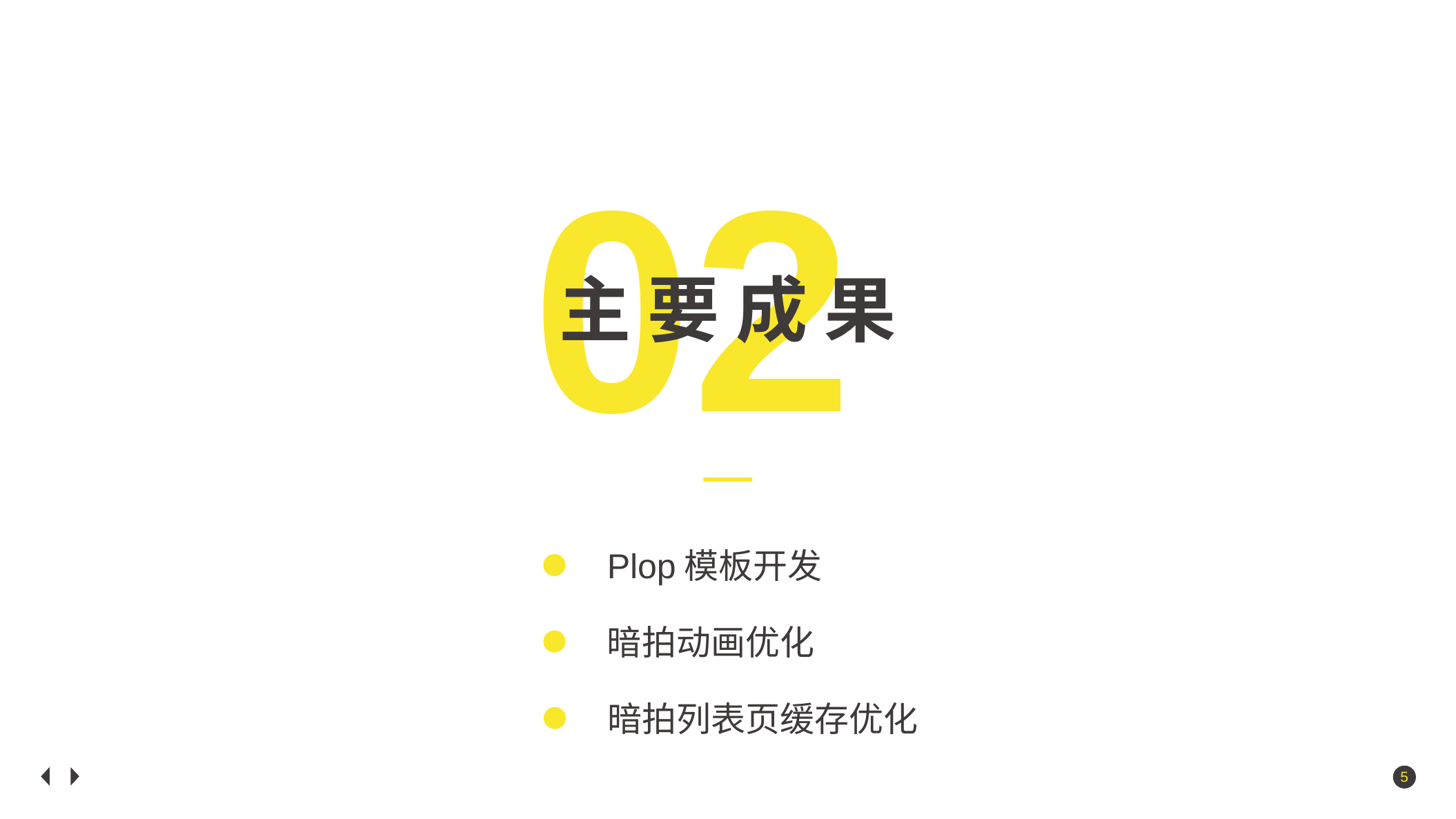

02
主 要 成 果

Plop模板开发

暗拍动画优化

暗拍列表页缓存优化

5